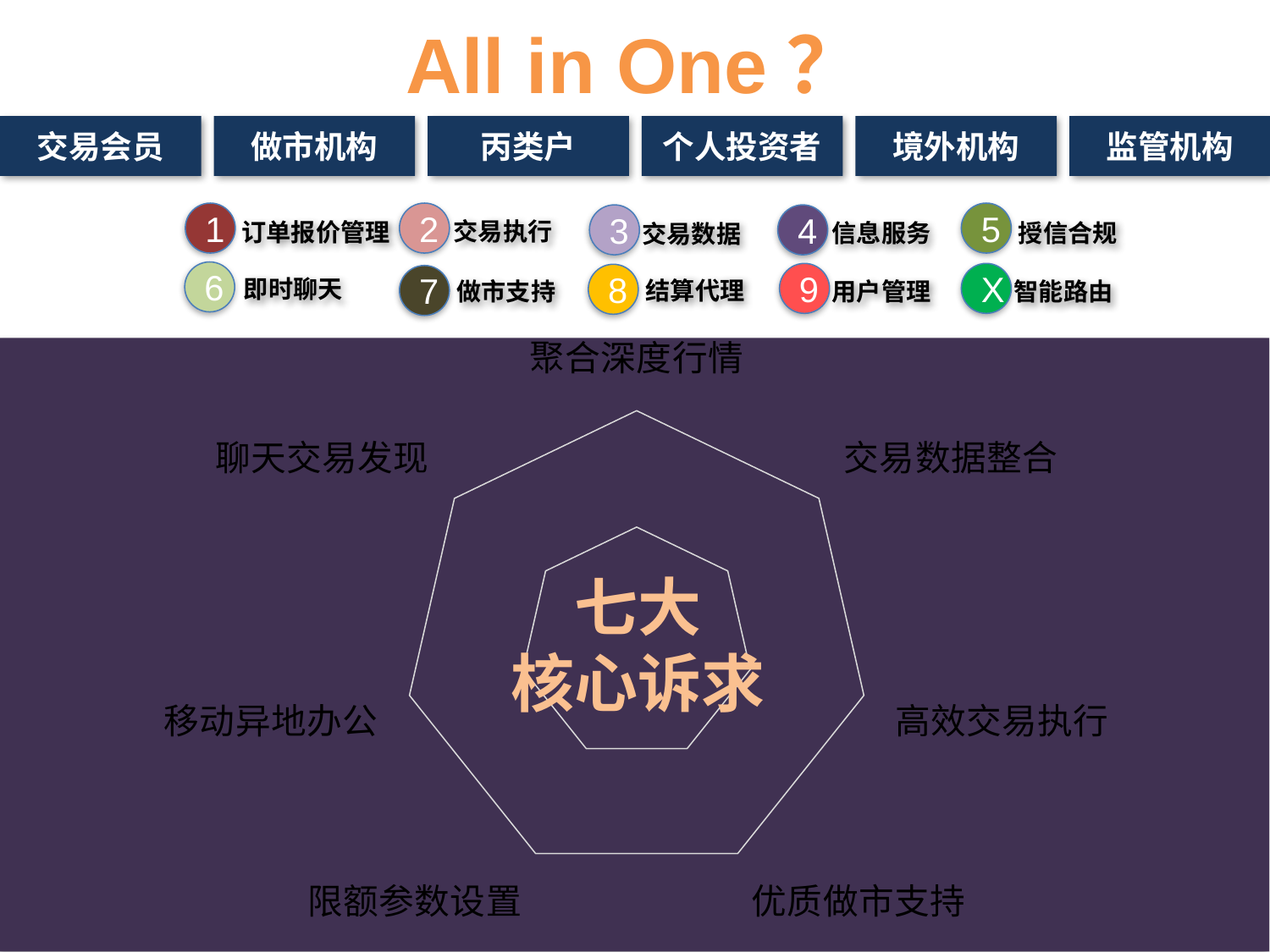

### Chart

| Category | 第一屏 |
|---|---|
| 聚合深度行情 | None |
| 交易数据整合 | None |
| 高效交易执行 | None |
| 优质做市支持 | None |
| 限额参数设置 | None |
| 移动异地办公 | None |
| 聊天交易发现 | None |
All in One？
交易会员
做市机构
丙类户
个人投资者
境外机构
监管机构
1
2
5
3
4
交易执行
订单报价管理
信息服务
授信合规
交易数据
6
9
X
即时聊天
8
结算代理
7
做市支持
用户管理
智能路由

七大
核心诉求